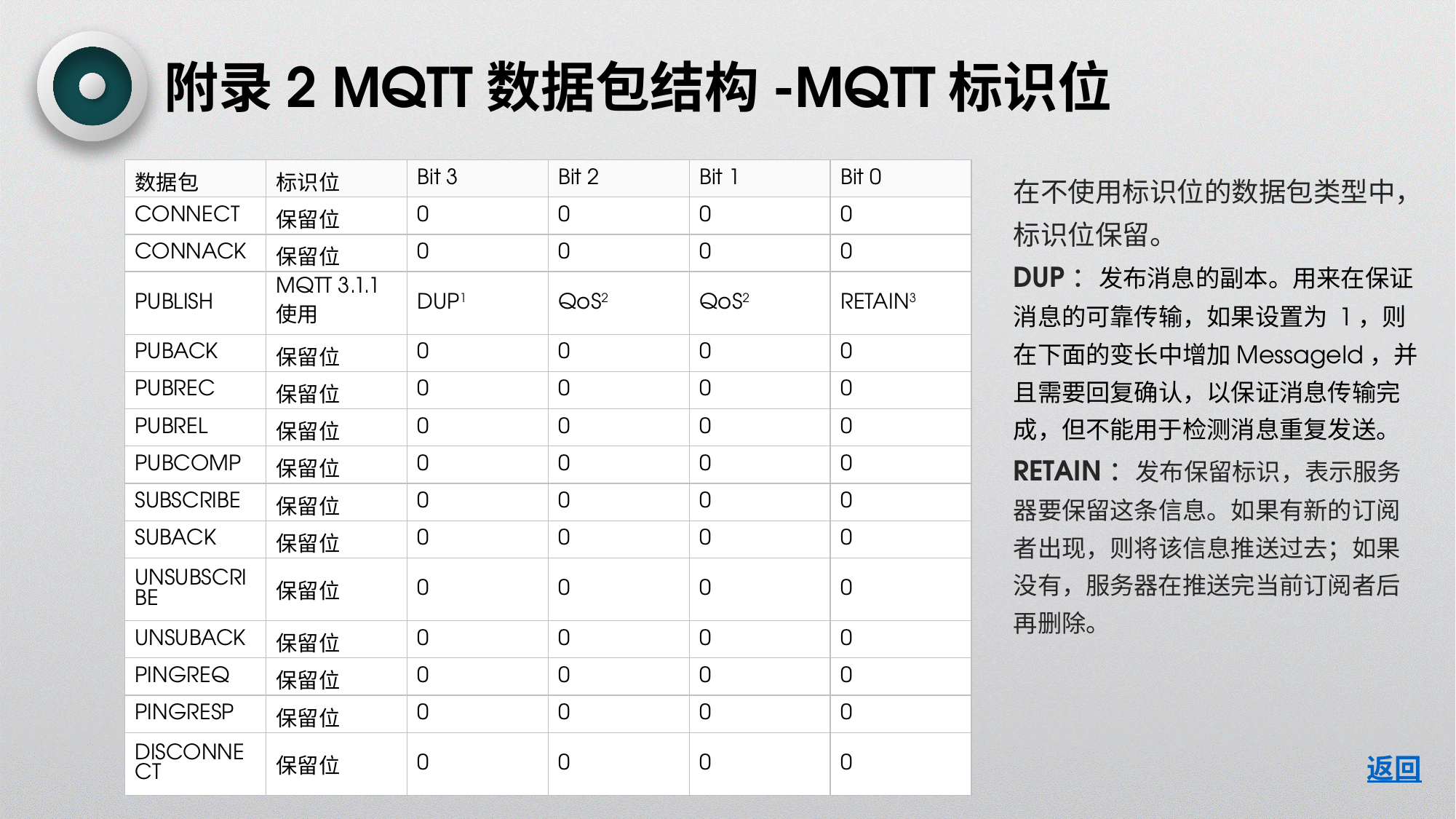

附录2 MQTT数据包结构-MQTT标识位
| 数据包 | 标识位 | Bit 3 | Bit 2 | Bit 1 | Bit 0 |
| --- | --- | --- | --- | --- | --- |
| CONNECT | 保留位 | 0 | 0 | 0 | 0 |
| CONNACK | 保留位 | 0 | 0 | 0 | 0 |
| PUBLISH | MQTT 3.1.1使用 | DUP1 | QoS2 | QoS2 | RETAIN3 |
| PUBACK | 保留位 | 0 | 0 | 0 | 0 |
| PUBREC | 保留位 | 0 | 0 | 0 | 0 |
| PUBREL | 保留位 | 0 | 0 | 0 | 0 |
| PUBCOMP | 保留位 | 0 | 0 | 0 | 0 |
| SUBSCRIBE | 保留位 | 0 | 0 | 0 | 0 |
| SUBACK | 保留位 | 0 | 0 | 0 | 0 |
| UNSUBSCRIBE | 保留位 | 0 | 0 | 0 | 0 |
| UNSUBACK | 保留位 | 0 | 0 | 0 | 0 |
| PINGREQ | 保留位 | 0 | 0 | 0 | 0 |
| PINGRESP | 保留位 | 0 | 0 | 0 | 0 |
| DISCONNECT | 保留位 | 0 | 0 | 0 | 0 |
在不使用标识位的数据包类型中，标识位保留。
DUP：发布消息的副本。用来在保证消息的可靠传输，如果设置为 1，则在下面的变长中增加MessageId，并且需要回复确认，以保证消息传输完成，但不能用于检测消息重复发送。
RETAIN：发布保留标识，表示服务器要保留这条信息。如果有新的订阅者出现，则将该信息推送过去；如果没有，服务器在推送完当前订阅者后再删除。
返回